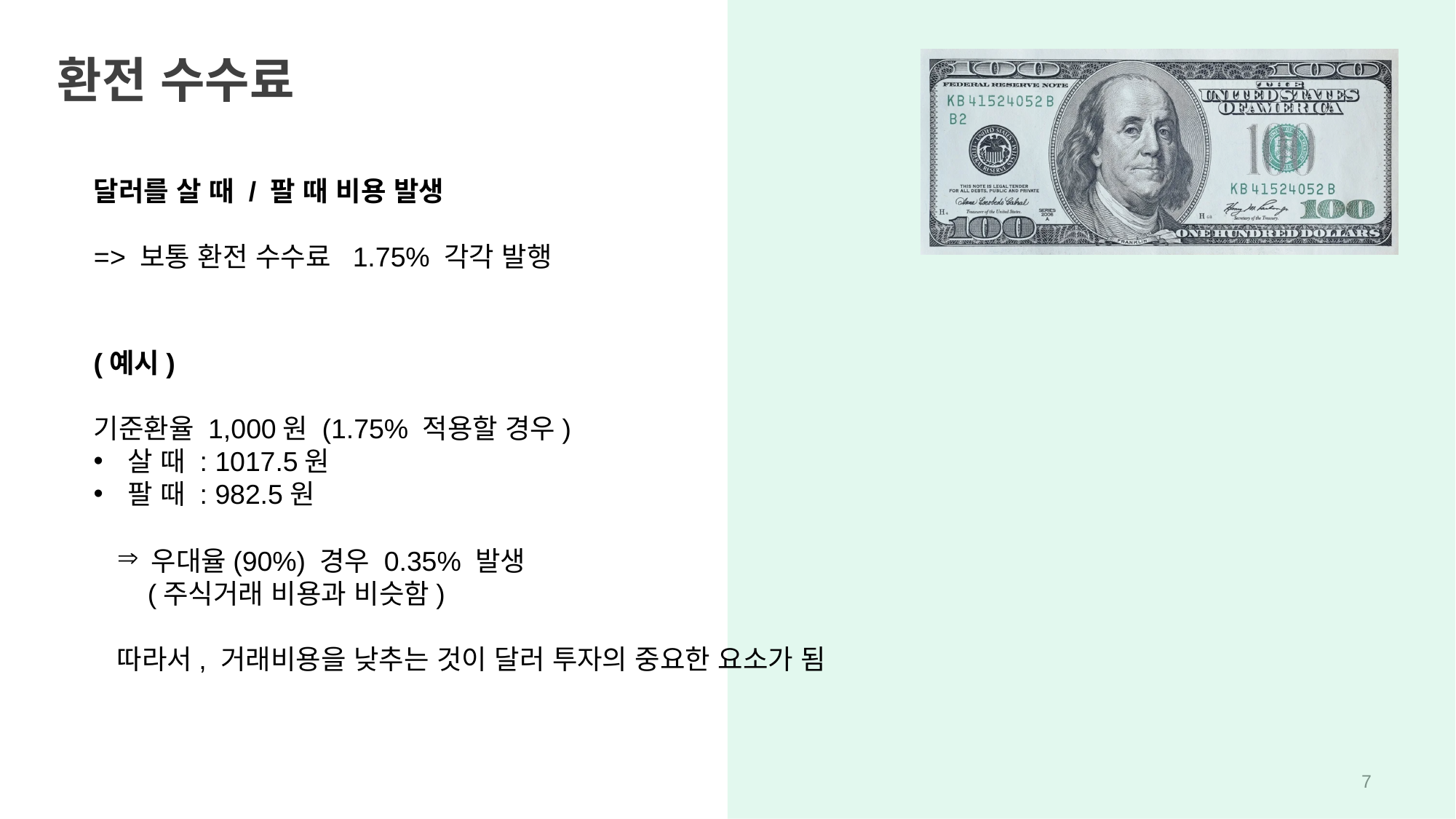

환전 수수료
달러를 살 때 / 팔 때 비용 발생

=> 보통 환전 수수료  1.75% 각각 발행
(예시)

기준환율 1,000원 (1.75% 적용할 경우)
살 때 : 1017.5원
팔 때 : 982.5원

우대율(90%) 경우 0.35% 발생
    (주식거래 비용과 비슷함)

따라서, 거래비용을 낮추는 것이 달러 투자의 중요한 요소가 됨
7